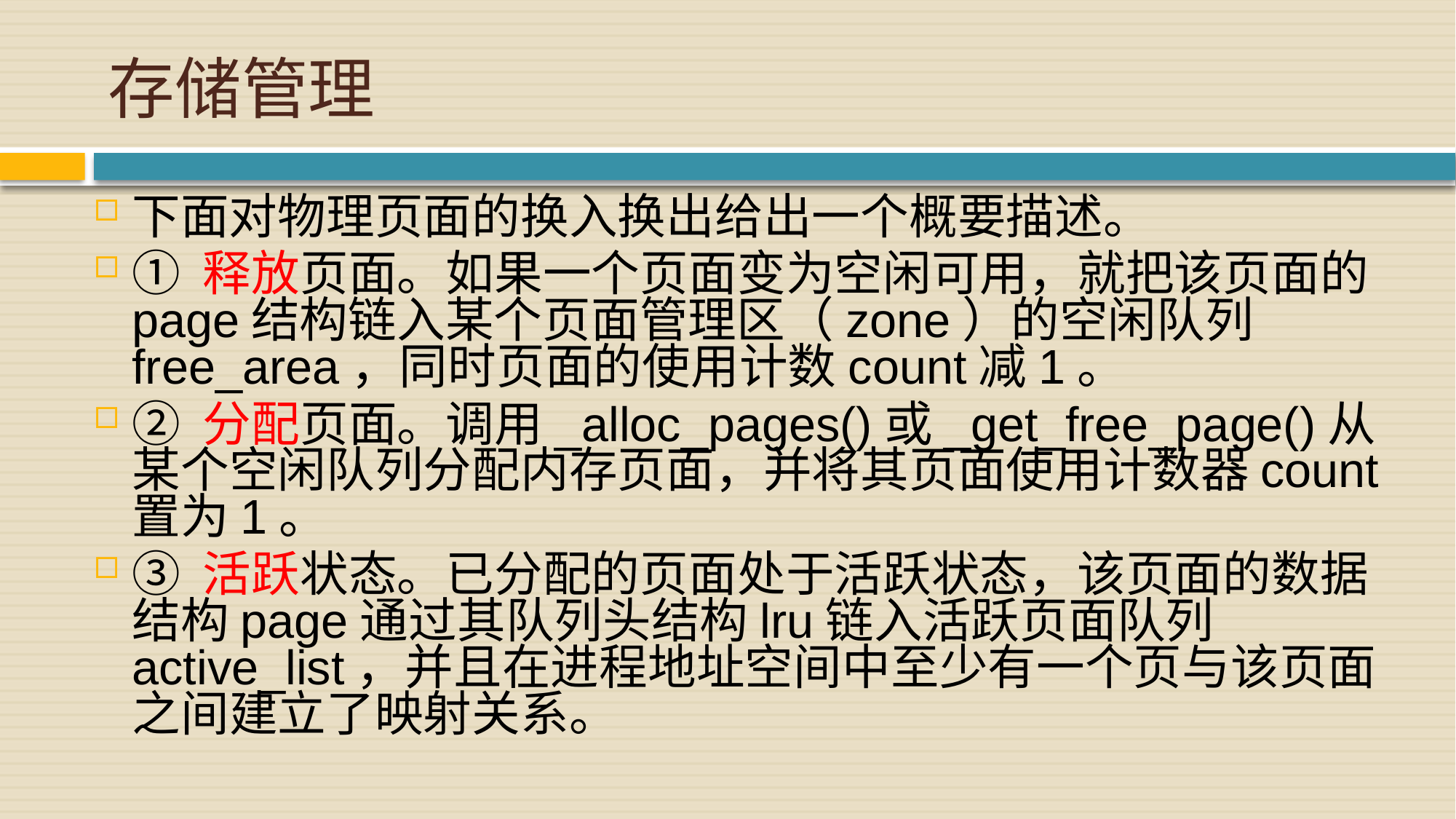

# 存储管理
下面对物理页面的换入换出给出一个概要描述。
① 释放页面。如果一个页面变为空闲可用，就把该页面的page结构链入某个页面管理区（zone）的空闲队列free_area，同时页面的使用计数count减1。
② 分配页面。调用_alloc_pages()或_get_free_page()从某个空闲队列分配内存页面，并将其页面使用计数器count置为1。
③ 活跃状态。已分配的页面处于活跃状态，该页面的数据结构page通过其队列头结构lru链入活跃页面队列active_list，并且在进程地址空间中至少有一个页与该页面之间建立了映射关系。